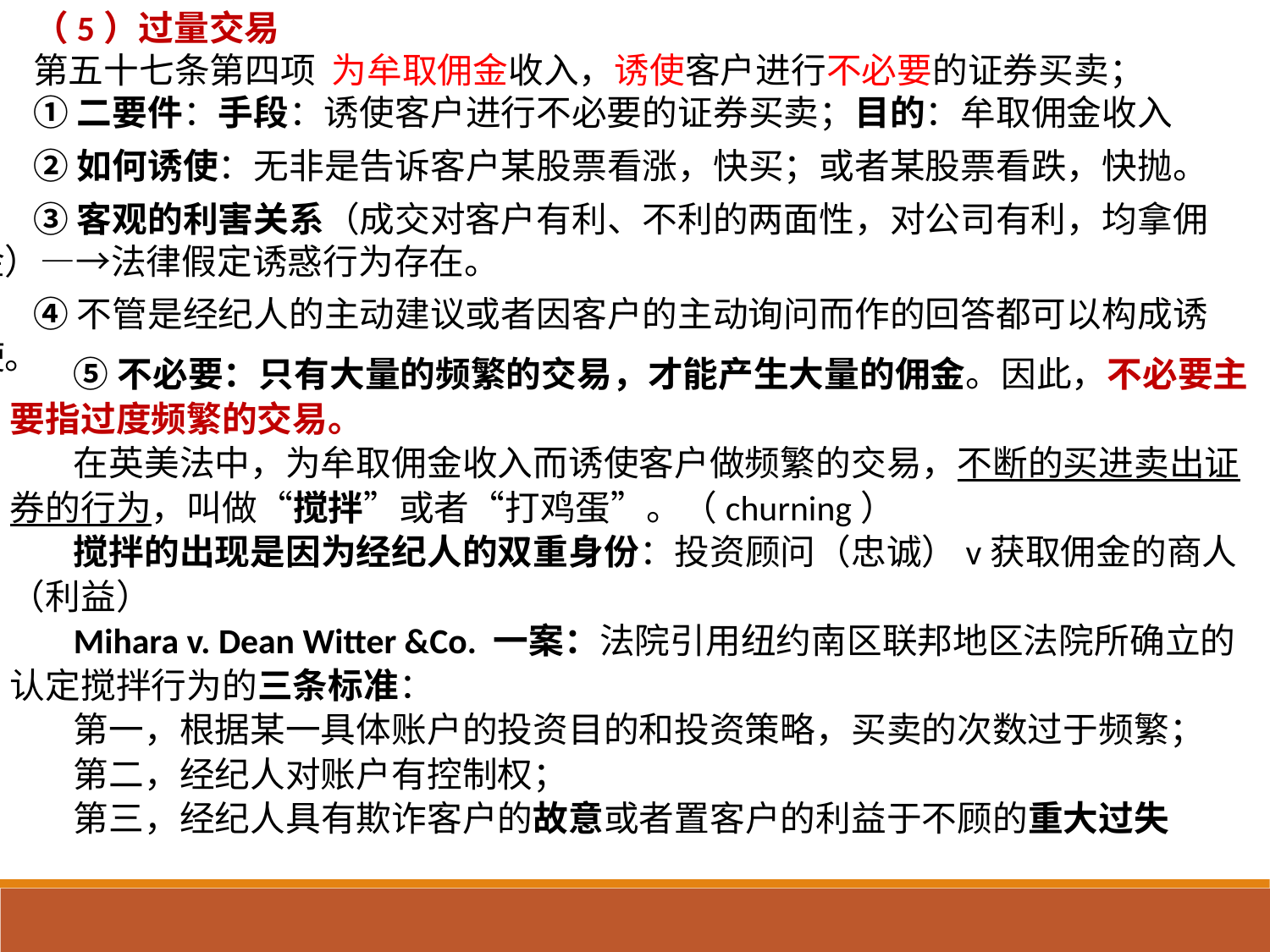

（5）过量交易
第五十七条第四项  为牟取佣金收入，诱使客户进行不必要的证券买卖；
①二要件：手段：诱使客户进行不必要的证券买卖；目的：牟取佣金收入
②如何诱使：无非是告诉客户某股票看涨，快买；或者某股票看跌，快抛。
③客观的利害关系（成交对客户有利、不利的两面性，对公司有利，均拿佣金）—→法律假定诱惑行为存在。
④不管是经纪人的主动建议或者因客户的主动询问而作的回答都可以构成诱使。
⑤不必要：只有大量的频繁的交易，才能产生大量的佣金。因此，不必要主要指过度频繁的交易。
在英美法中，为牟取佣金收入而诱使客户做频繁的交易，不断的买进卖出证券的行为，叫做“搅拌”或者“打鸡蛋”。（churning）
搅拌的出现是因为经纪人的双重身份：投资顾问（忠诚）v获取佣金的商人（利益）
Mihara v. Dean Witter &Co. 一案：法院引用纽约南区联邦地区法院所确立的认定搅拌行为的三条标准：
第一，根据某一具体账户的投资目的和投资策略，买卖的次数过于频繁；
第二，经纪人对账户有控制权；
第三，经纪人具有欺诈客户的故意或者置客户的利益于不顾的重大过失